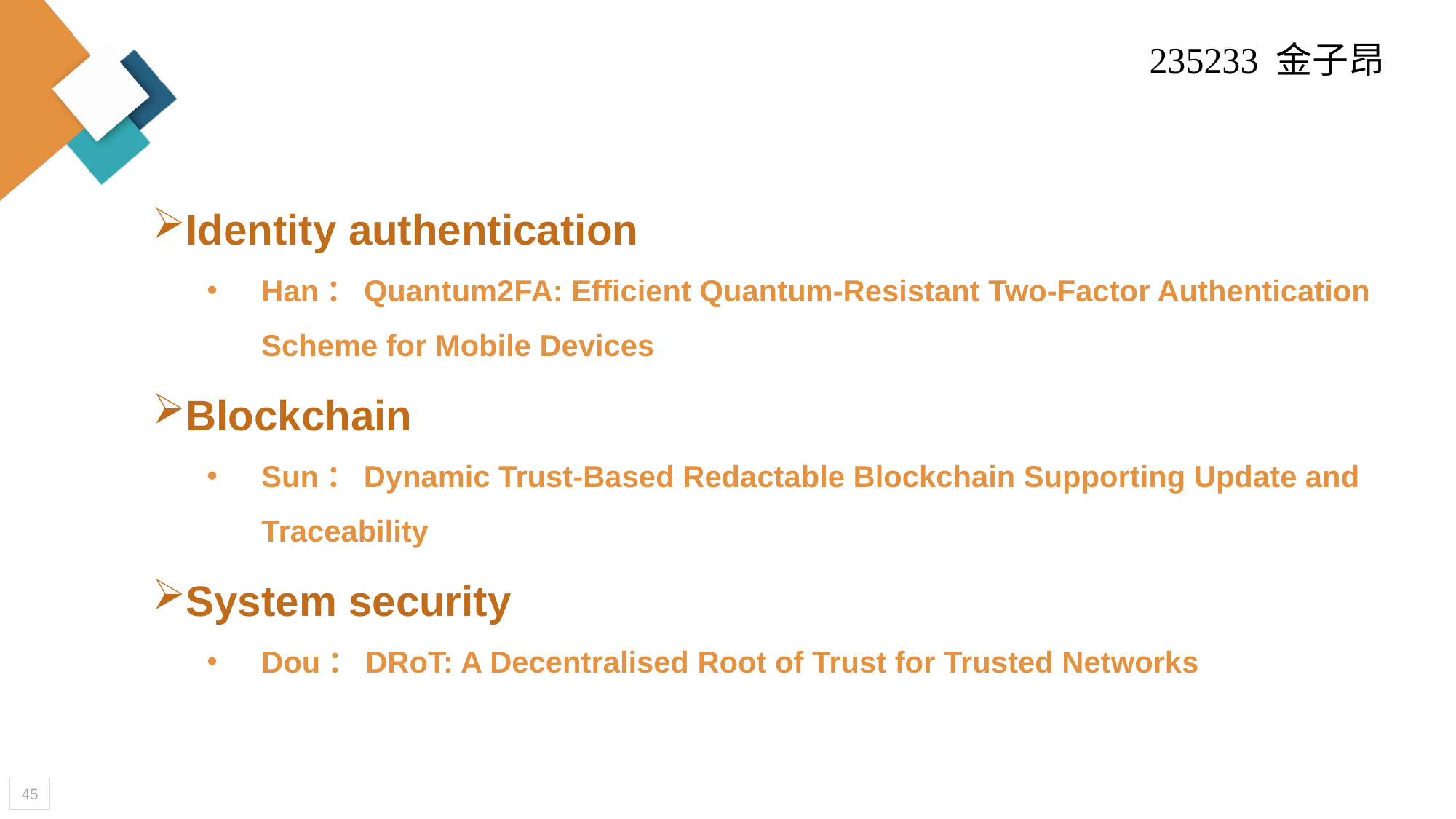

235233 金子昂
Identity authentication
Han：Quantum2FA: Efficient Quantum-Resistant Two-Factor Authentication Scheme for Mobile Devices
Blockchain
Sun：Dynamic Trust-Based Redactable Blockchain Supporting Update and Traceability
System security
Dou：DRoT: A Decentralised Root of Trust for Trusted Networks

45